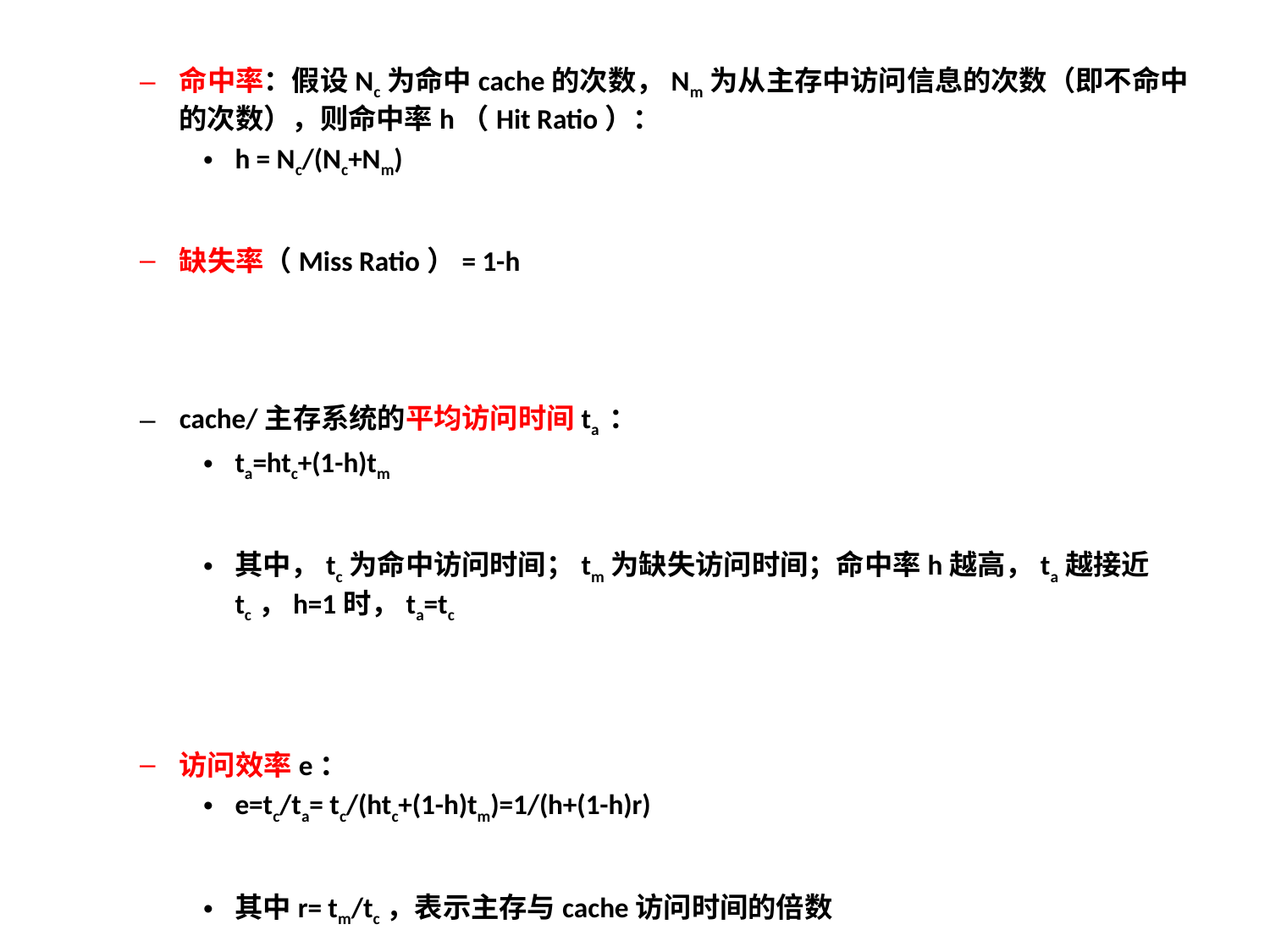

命中率：假设Nc为命中cache的次数，Nm为从主存中访问信息的次数（即不命中的次数），则命中率h（Hit Ratio）：
h = Nc/(Nc+Nm)

缺失率（Miss Ratio）= 1-h

cache/主存系统的平均访问时间ta ：
ta=htc+(1-h)tm

其中，tc为命中访问时间；tm为缺失访问时间；命中率h越高，ta越接近tc，h=1时，ta=tc

访问效率e：
e=tc/ta= tc/(htc+(1-h)tm)=1/(h+(1-h)r)

其中r= tm/tc，表示主存与cache访问时间的倍数

命中率与程序局部性、cache容量、数据块（Block）大小、cache的组织方式有关